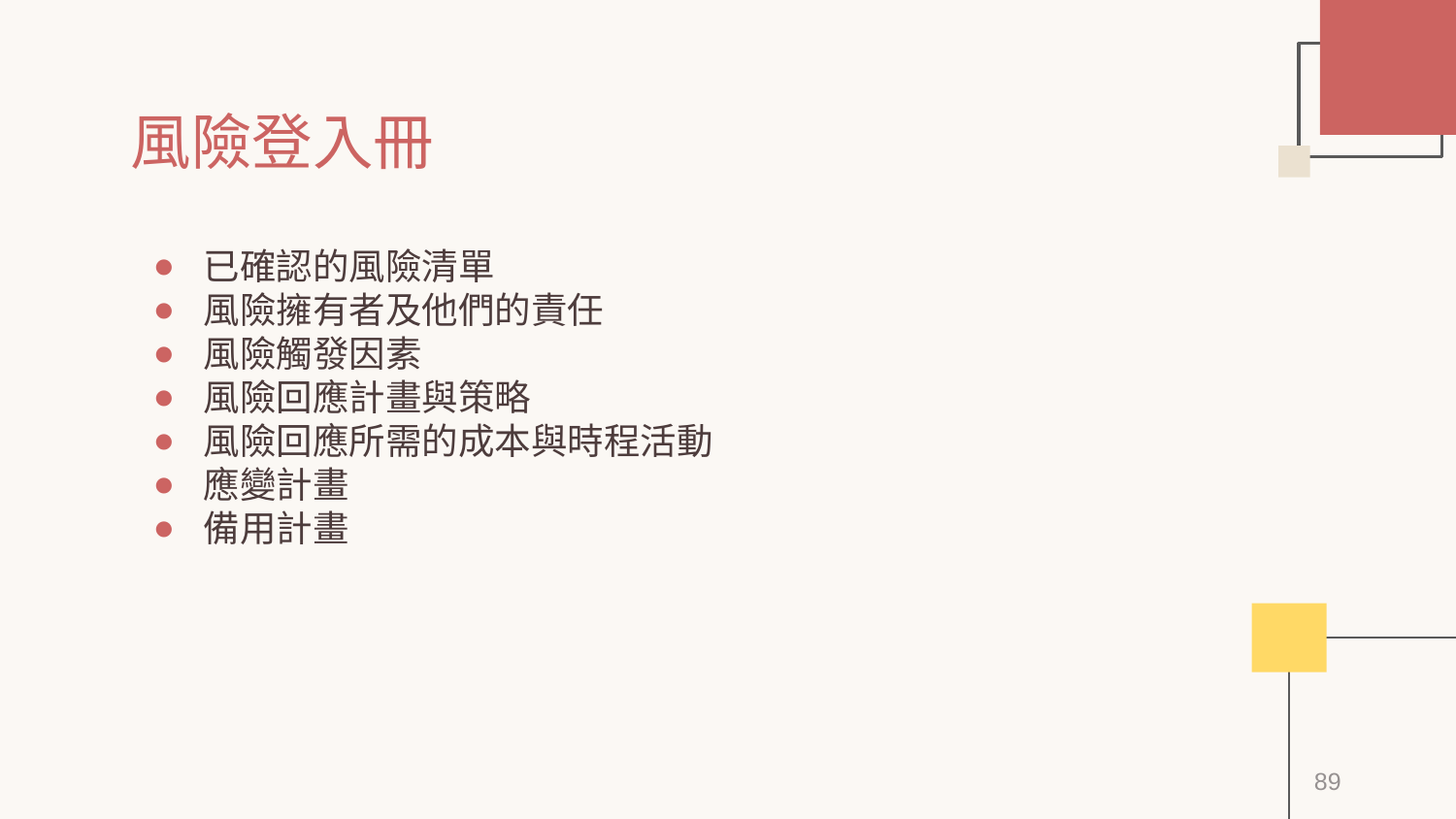

# 風險登入冊
已確認的風險清單
風險擁有者及他們的責任
風險觸發因素
風險回應計畫與策略
風險回應所需的成本與時程活動
應變計畫
備用計畫

89